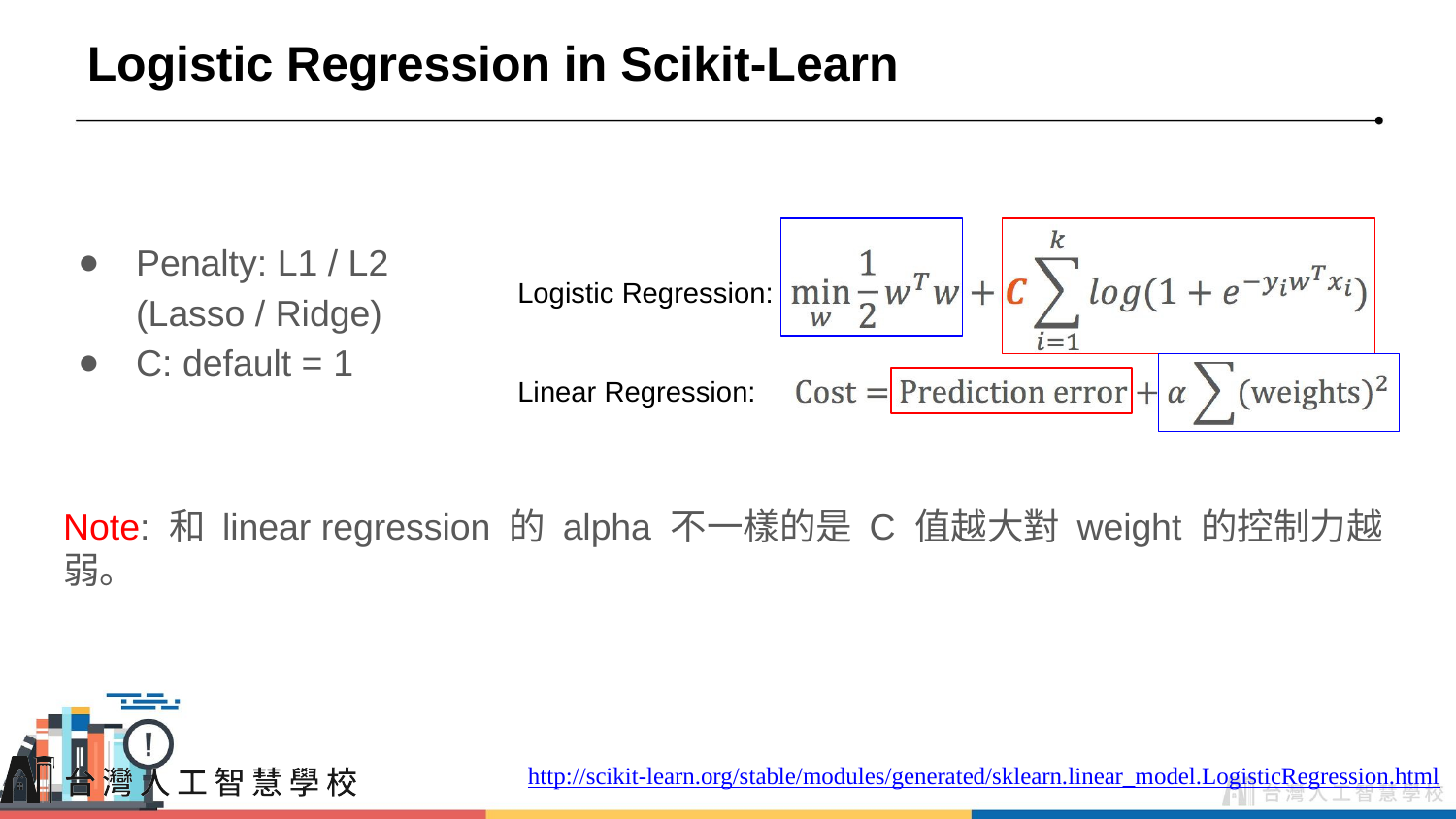

# Logistic Regression in Scikit-Learn

Penalty: L1 / L2  (Lasso / Ridge)
C: default = 1
Logistic Regression:

Linear Regression:
Note: 和 linear regression 的 alpha 不一樣的是 C 值越大對 weight 的控制力越弱。
http://scikit-learn.org/stable/modules/generated/sklearn.linear_model.LogisticRegression.html